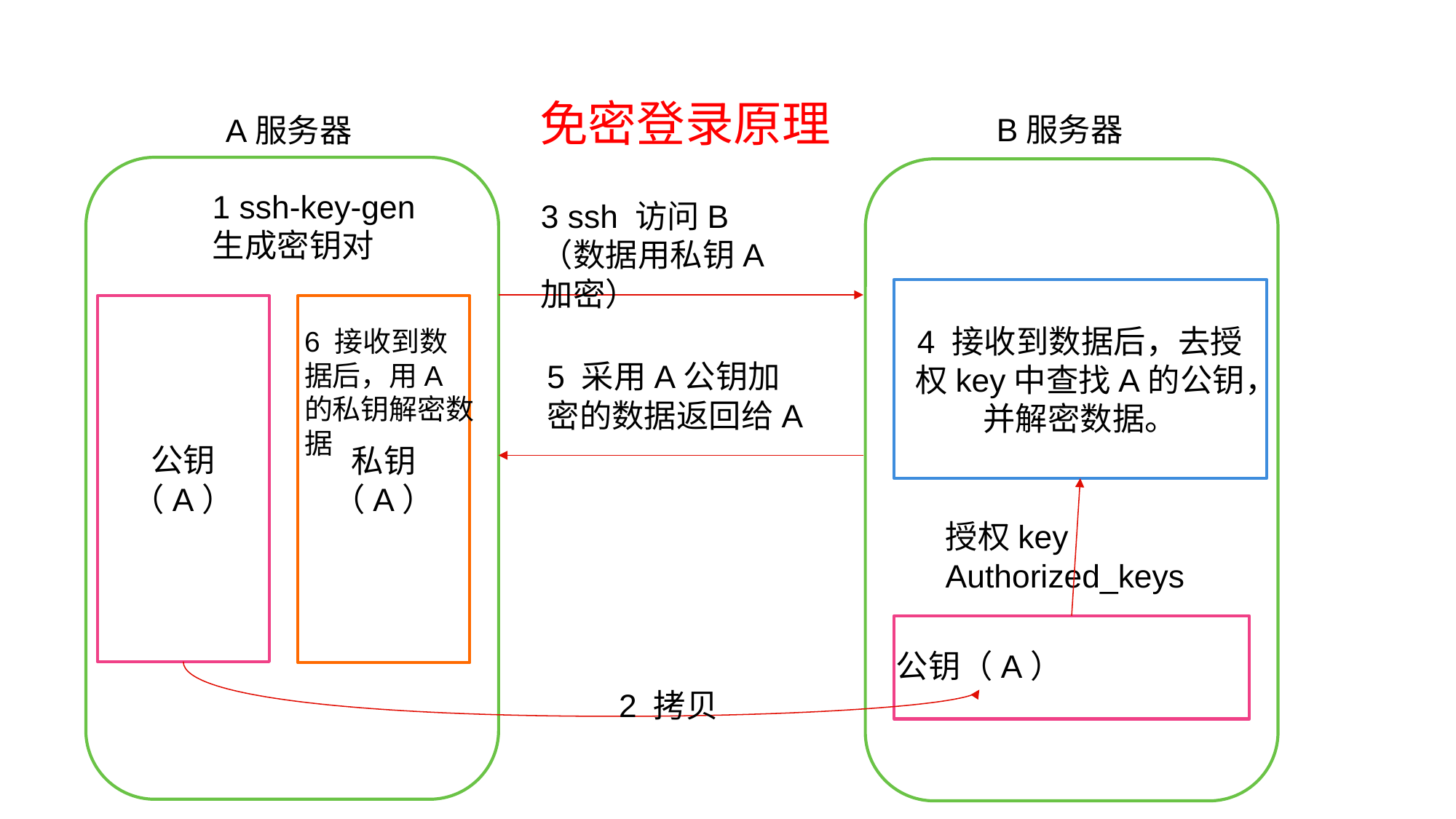

免密登录原理
B服务器
A服务器

1 ssh-key-gen
生成密钥对
3 ssh 访问B（数据用私钥A加密）
4 接收到数据后，去授权key中查找A的公钥，并解密数据。
公钥（A）
私钥（A）
6 接收到数据后，用A的私钥解密数据
5 采用A公钥加密的数据返回给A
授权key
Authorized_keys

公钥（A）
2 拷贝